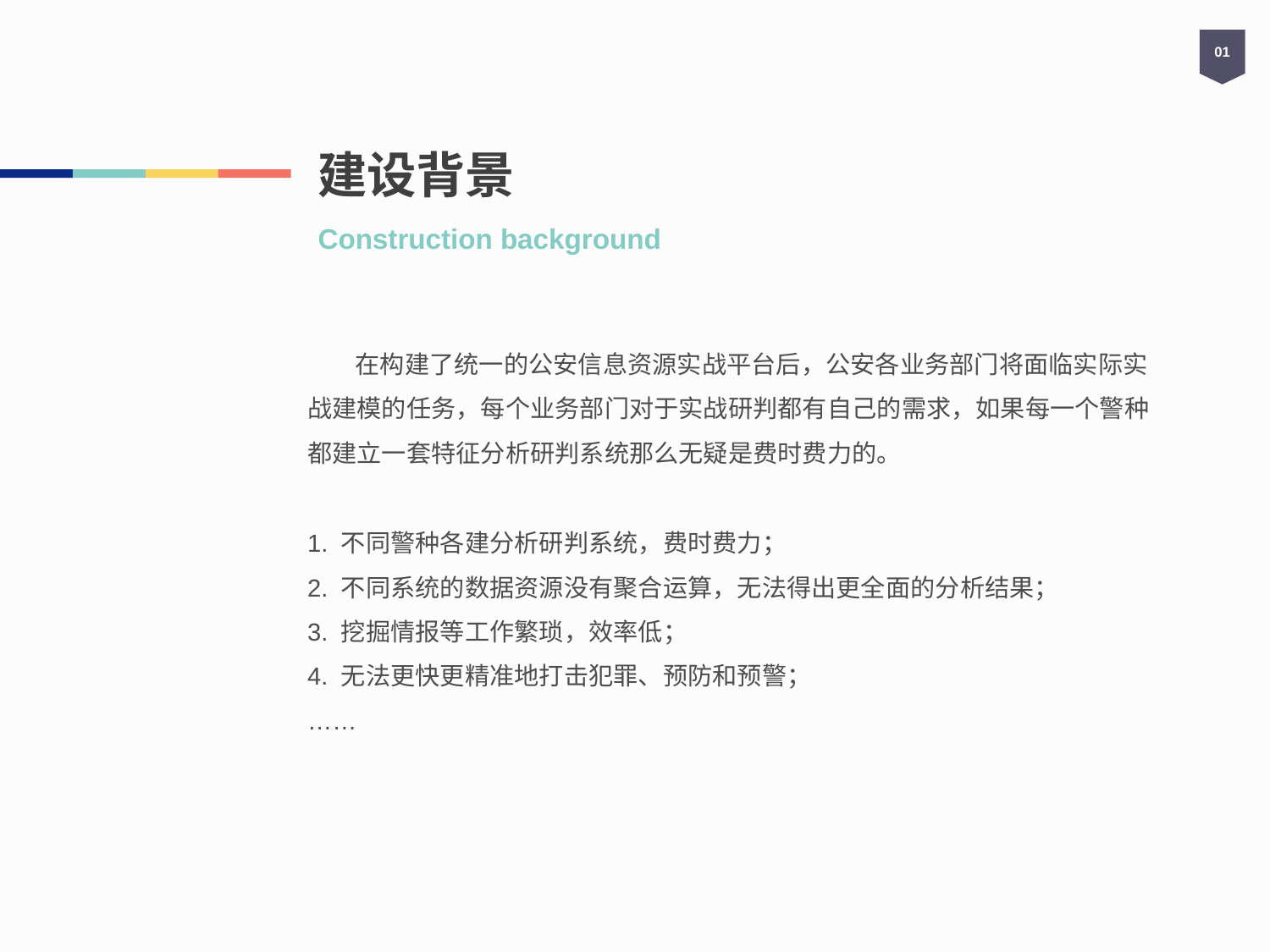

01
# 建设背景

Construction background
         在构建了统一的公安信息资源实战平台后，公安各业务部门将面临实际实战建模的任务，每个业务部门对于实战研判都有自己的需求，如果每一个警种都建立一套特征分析研判系统那么无疑是费时费力的。
1. 不同警种各建分析研判系统，费时费力；
2. 不同系统的数据资源没有聚合运算，无法得出更全面的分析结果；
3. 挖掘情报等工作繁琐，效率低；
4. 无法更快更精准地打击犯罪、预防和预警；
……